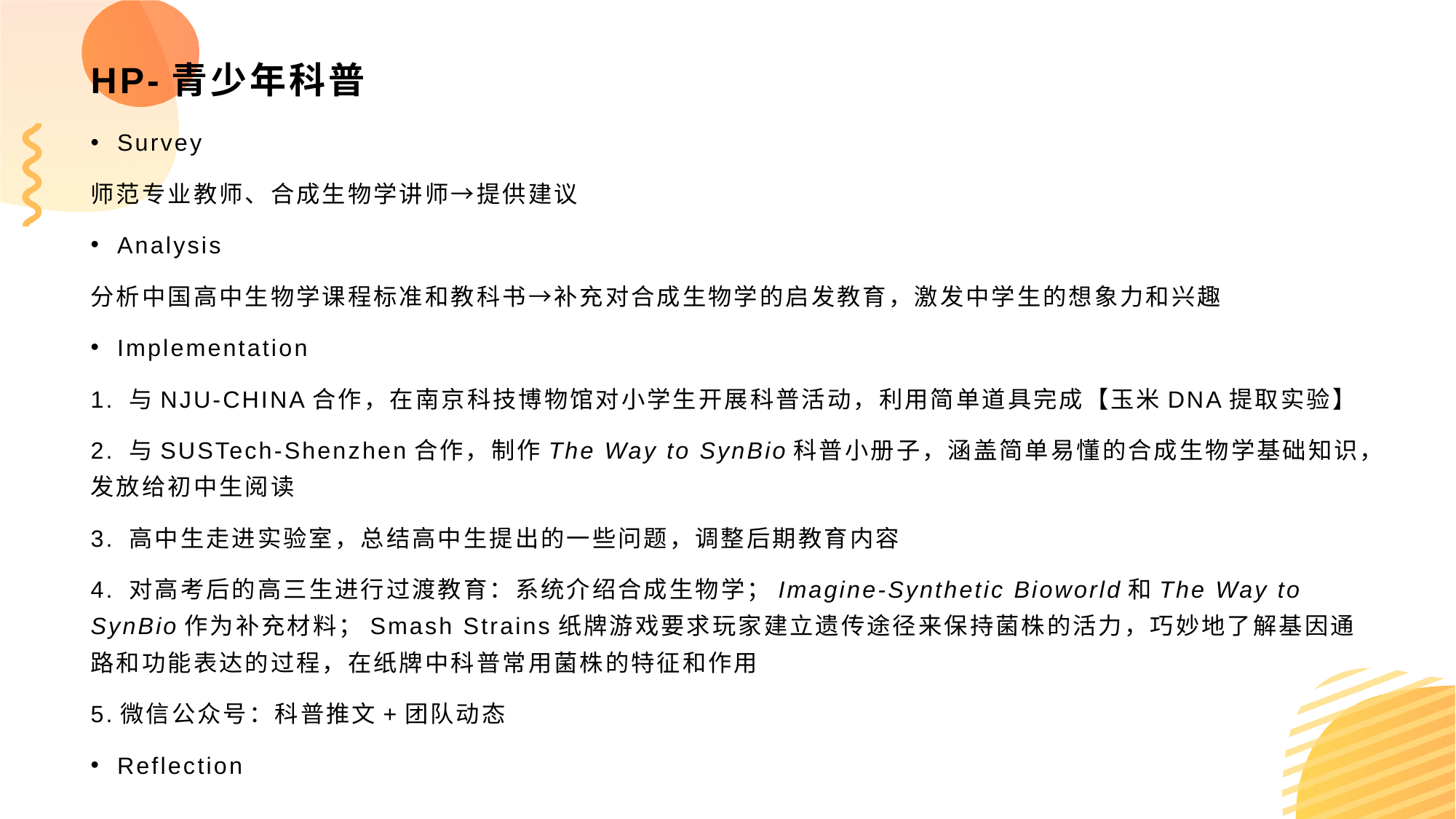

# HP-青少年科普
Survey
师范专业教师、合成生物学讲师→提供建议
Analysis
分析中国高中生物学课程标准和教科书→补充对合成生物学的启发教育，激发中学生的想象力和兴趣
Implementation
1. 与NJU-CHINA合作，在南京科技博物馆对小学生开展科普活动，利用简单道具完成【玉米DNA提取实验】
2. 与SUSTech-Shenzhen合作，制作The Way to SynBio科普小册子，涵盖简单易懂的合成生物学基础知识，发放给初中生阅读
3. 高中生走进实验室，总结高中生提出的一些问题，调整后期教育内容
4. 对高考后的高三生进行过渡教育：系统介绍合成生物学；Imagine-Synthetic Bioworld和The Way to SynBio作为补充材料；Smash Strains纸牌游戏要求玩家建立遗传途径来保持菌株的活力，巧妙地了解基因通路和功能表达的过程，在纸牌中科普常用菌株的特征和作用
5.微信公众号：科普推文+团队动态
Reflection